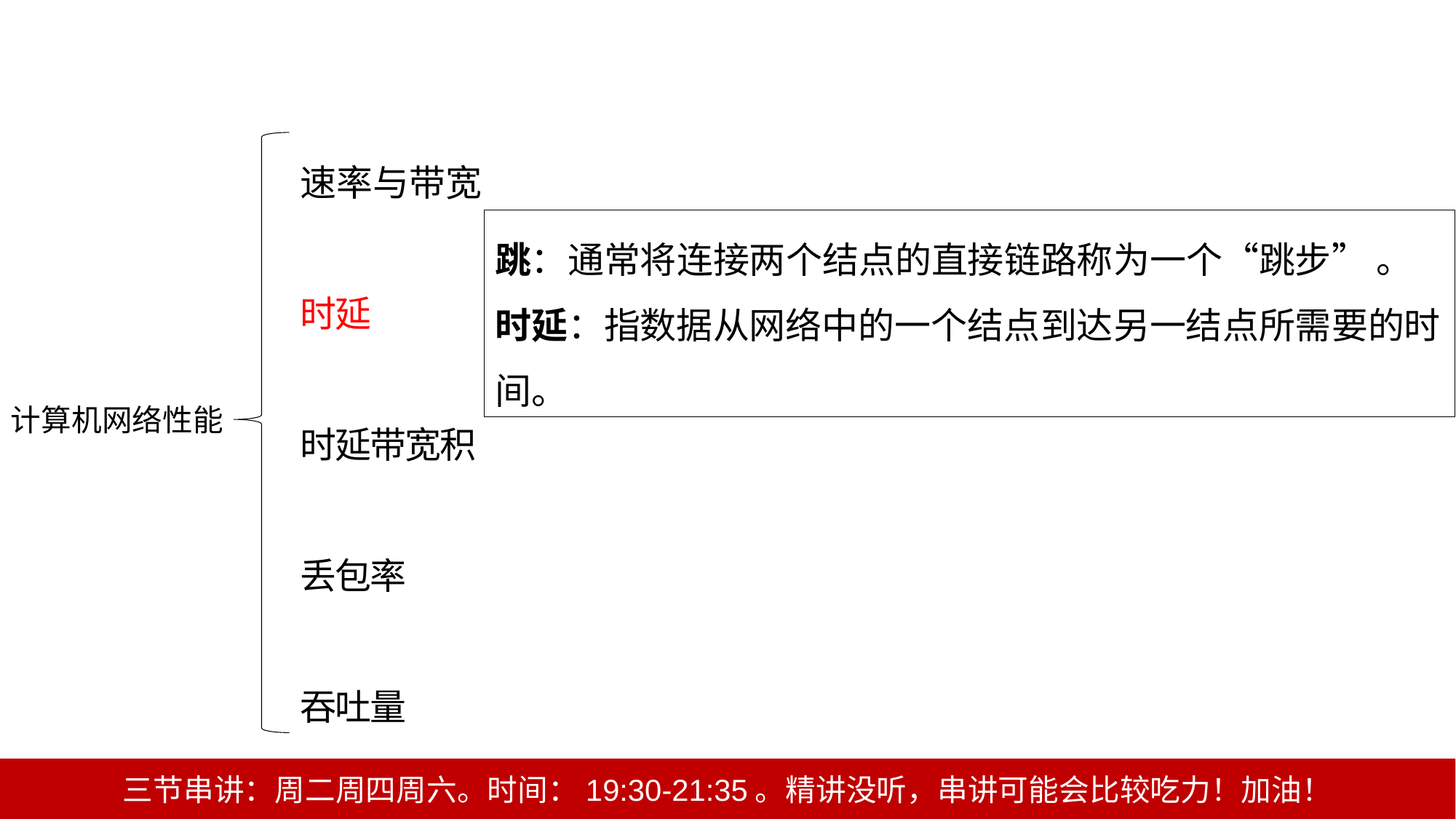

速率与带宽

时延

时延带宽积

丢包率

吞吐量
跳：通常将连接两个结点的直接链路称为一个“跳步” 。
时延：指数据从网络中的一个结点到达另一结点所需要的时间。
计算机网络性能